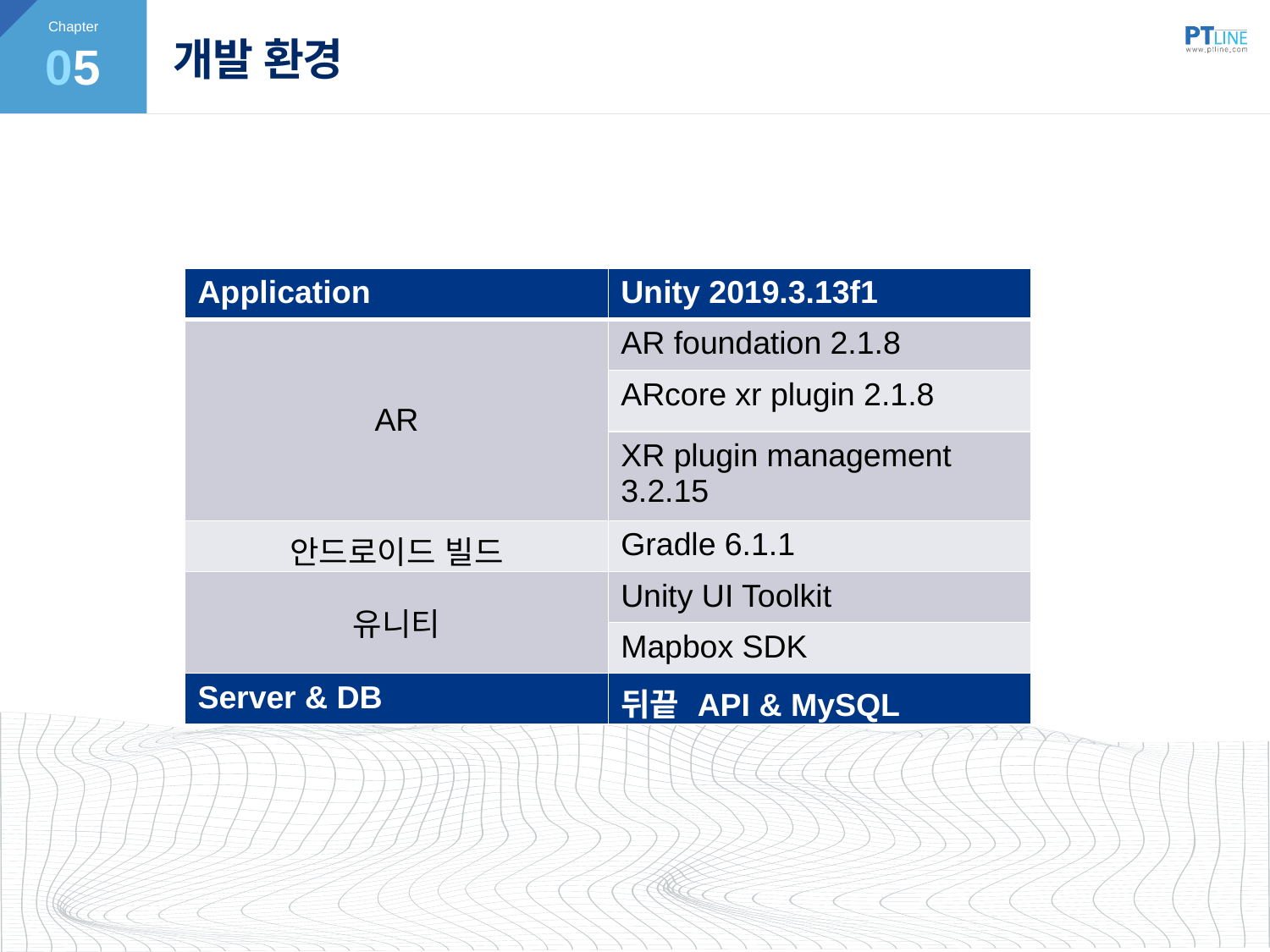

05
# 개발 환경
| Application | Unity 2019.3.13f1 |
| --- | --- |
| AR | AR foundation 2.1.8 |
|  | ARcore xr plugin 2.1.8 |
|  | XR plugin management 3.2.15 |
| 안드로이드 빌드 | Gradle 6.1.1 |
| 유니티 | Unity UI Toolkit |
|  | Mapbox SDK |
| Server & DB | 뒤끝 API & MySQL |